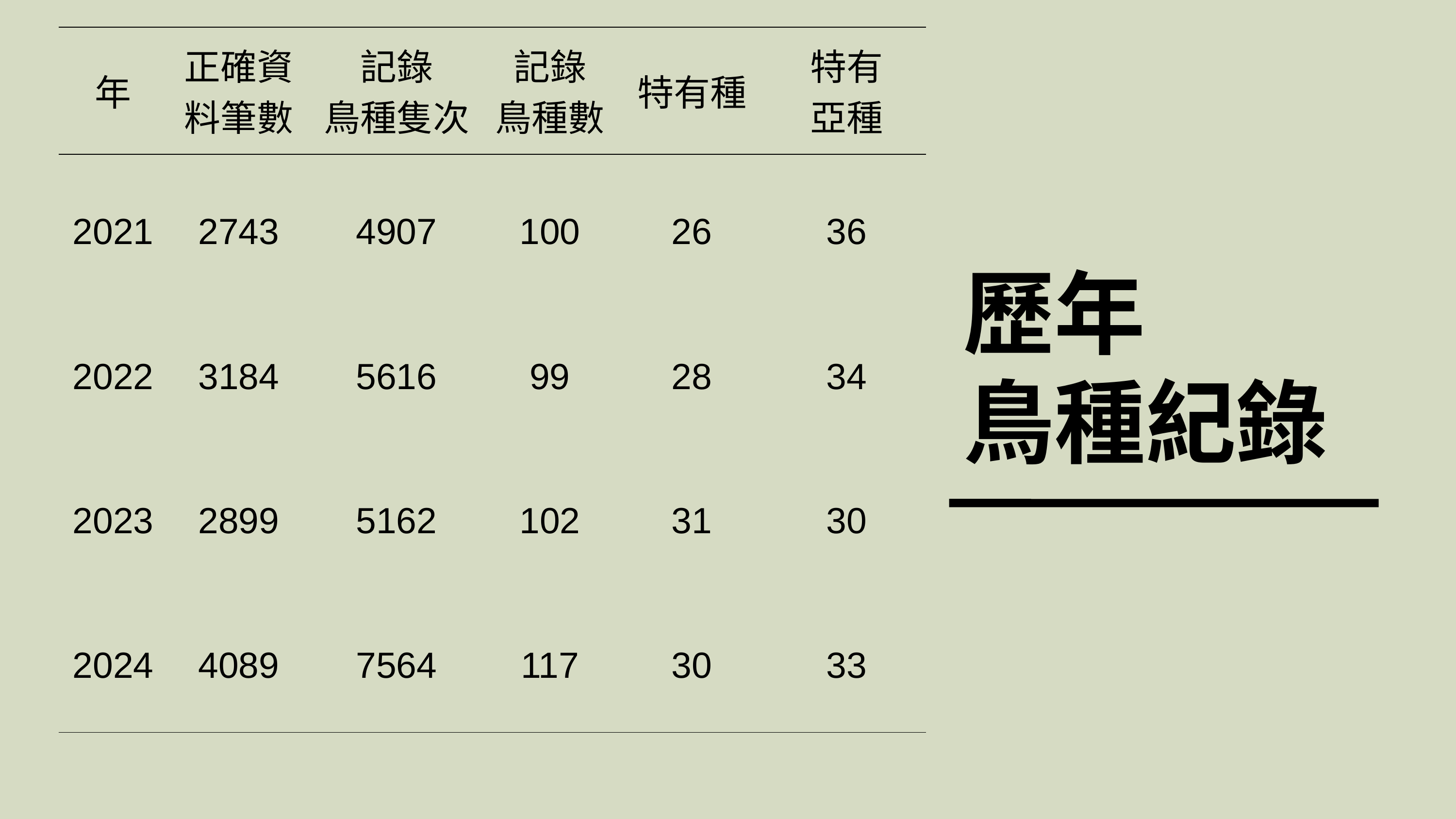

| 年 | 正確資料筆數 | 記錄 鳥種隻次 | 記錄 鳥種數 | 特有種 | 特有 亞種 |
| --- | --- | --- | --- | --- | --- |
| 2021 | 2743 | 4907 | 100 | 26 | 36 |
| 2022 | 3184 | 5616 | 99 | 28 | 34 |
| 2023 | 2899 | 5162 | 102 | 31 | 30 |
| 2024 | 4089 | 7564 | 117 | 30 | 33 |
歷年
鳥種紀錄